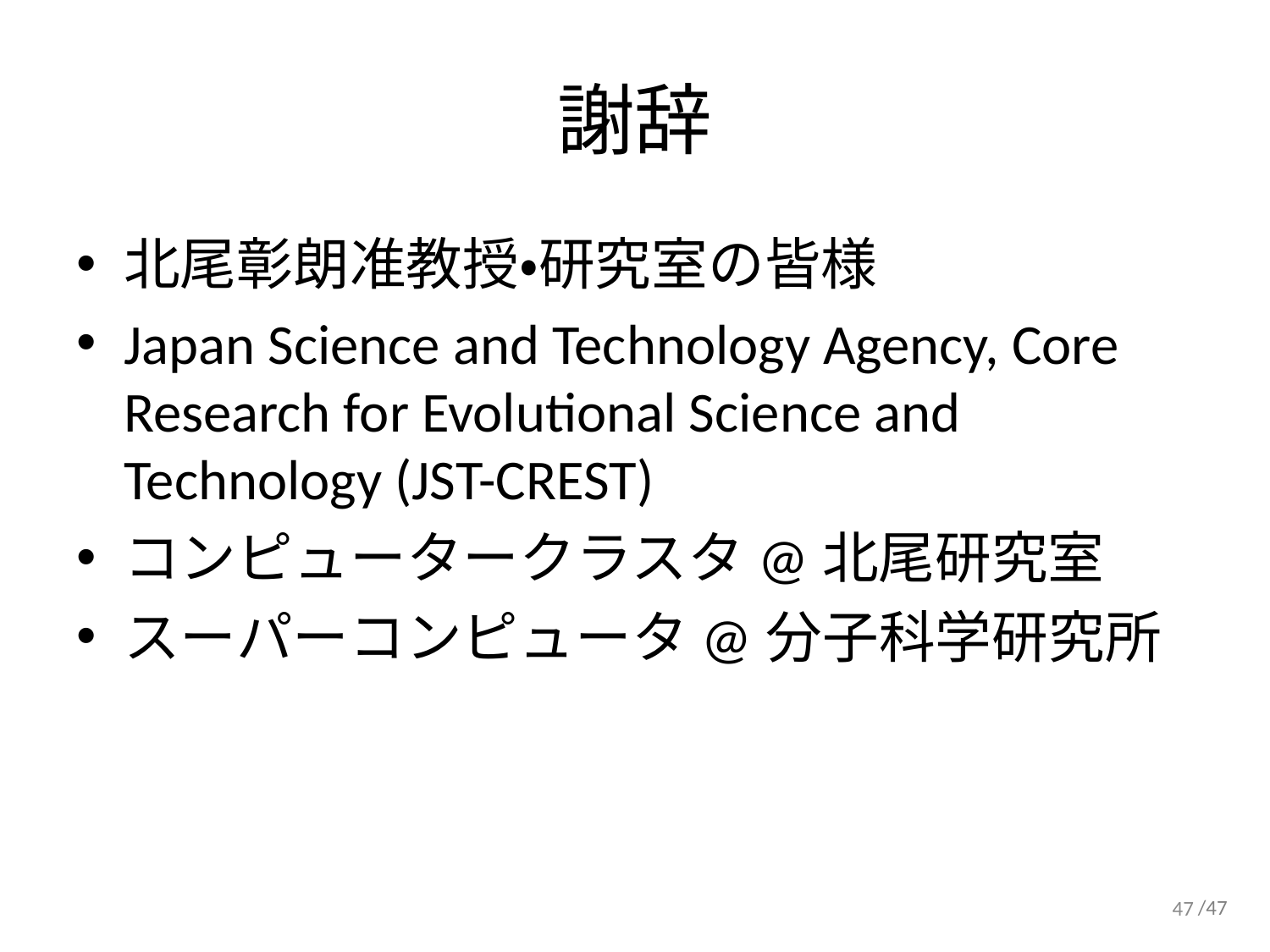

# 謝辞
北尾彰朗准教授・研究室の皆様
Japan Science and Technology Agency, Core Research for Evolutional Science and Technology (JST-CREST)
コンピュータークラスタ@北尾研究室
スーパーコンピュータ@分子科学研究所

47